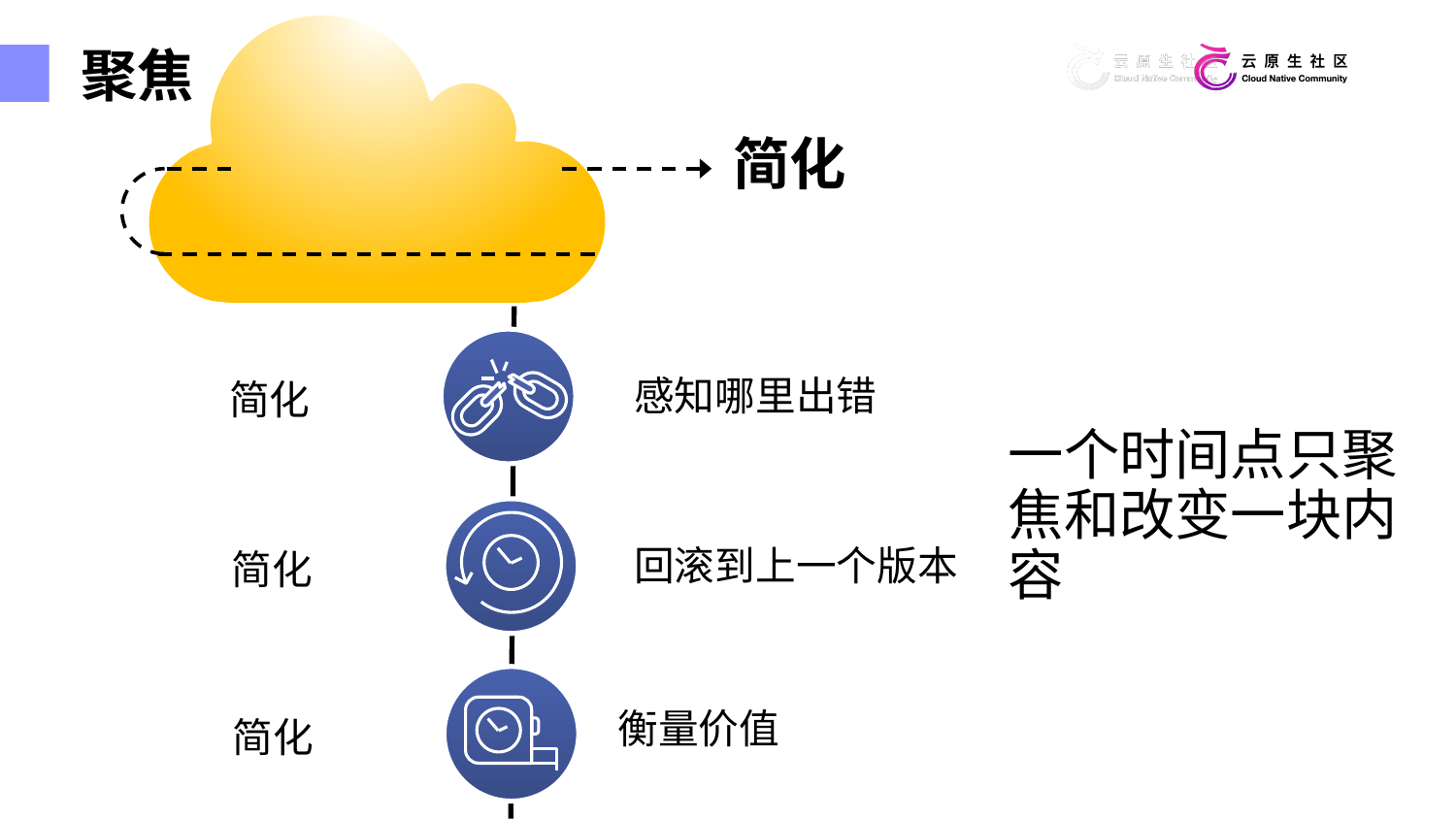

聚焦

简化

感知哪里出错
简化
一个时间点只聚焦和改变一块内容

回滚到上一个版本
简化

衡量价值

简化